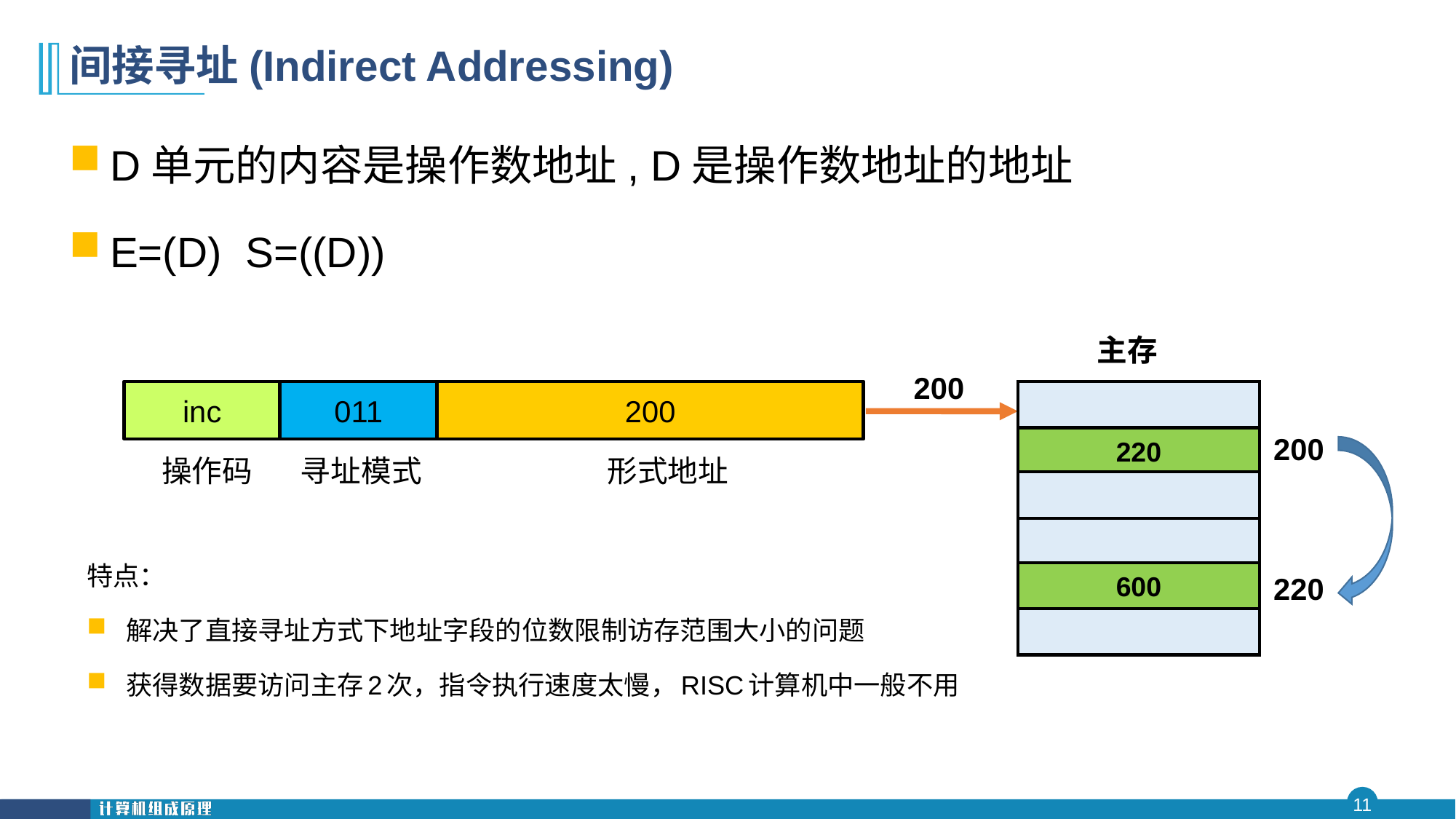

# 间接寻址(Indirect Addressing)
D单元的内容是操作数地址, D是操作数地址的地址
E=(D)  S=((D))
主存

220

600

200
220
200

inc
011
200
操作码
寻址模式
形式地址

特点：
解决了直接寻址方式下地址字段的位数限制访存范围大小的问题
获得数据要访问主存2次，指令执行速度太慢，RISC计算机中一般不用